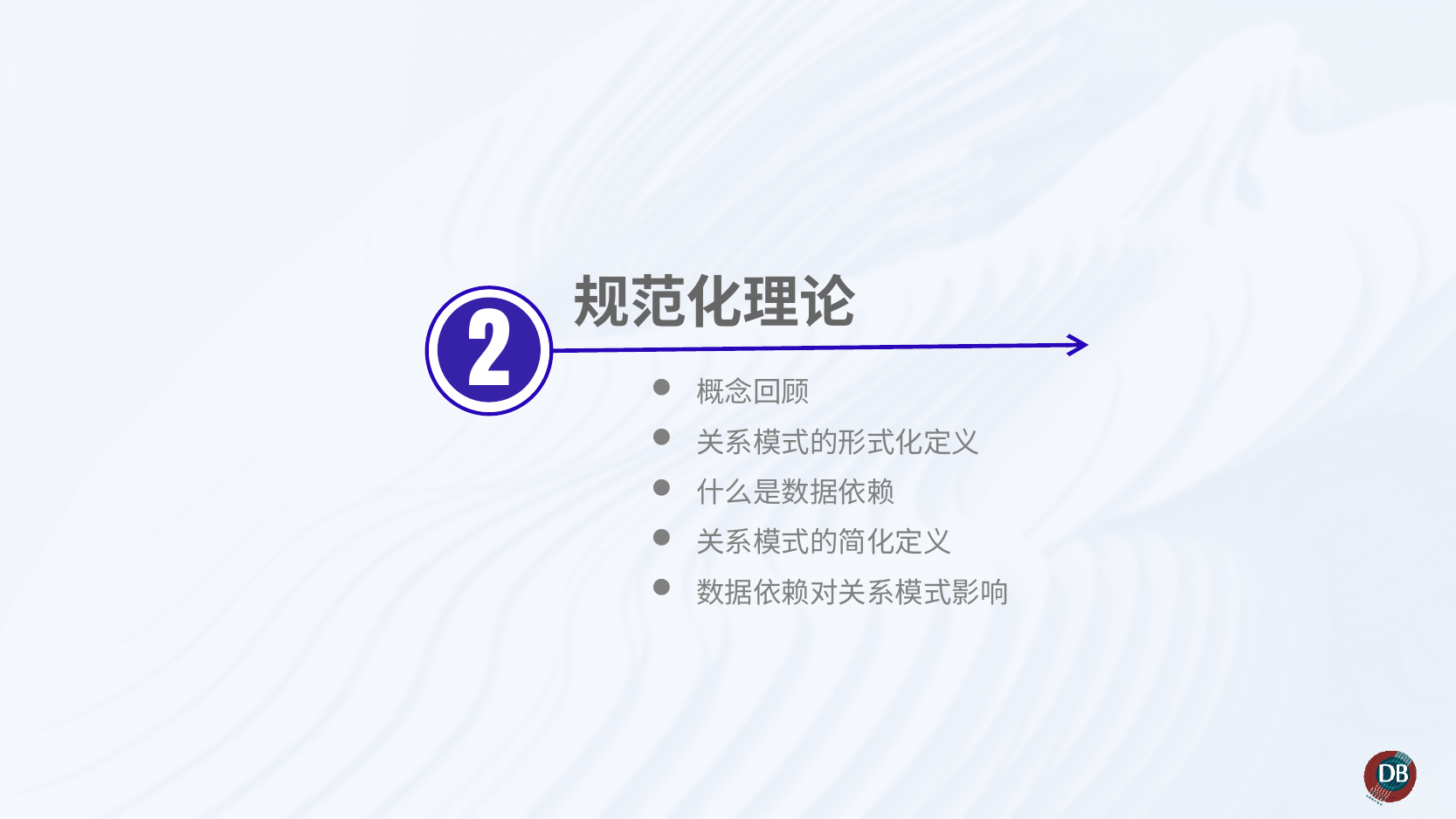

规范化理论

2
概念回顾
关系模式的形式化定义
什么是数据依赖
关系模式的简化定义
数据依赖对关系模式影响